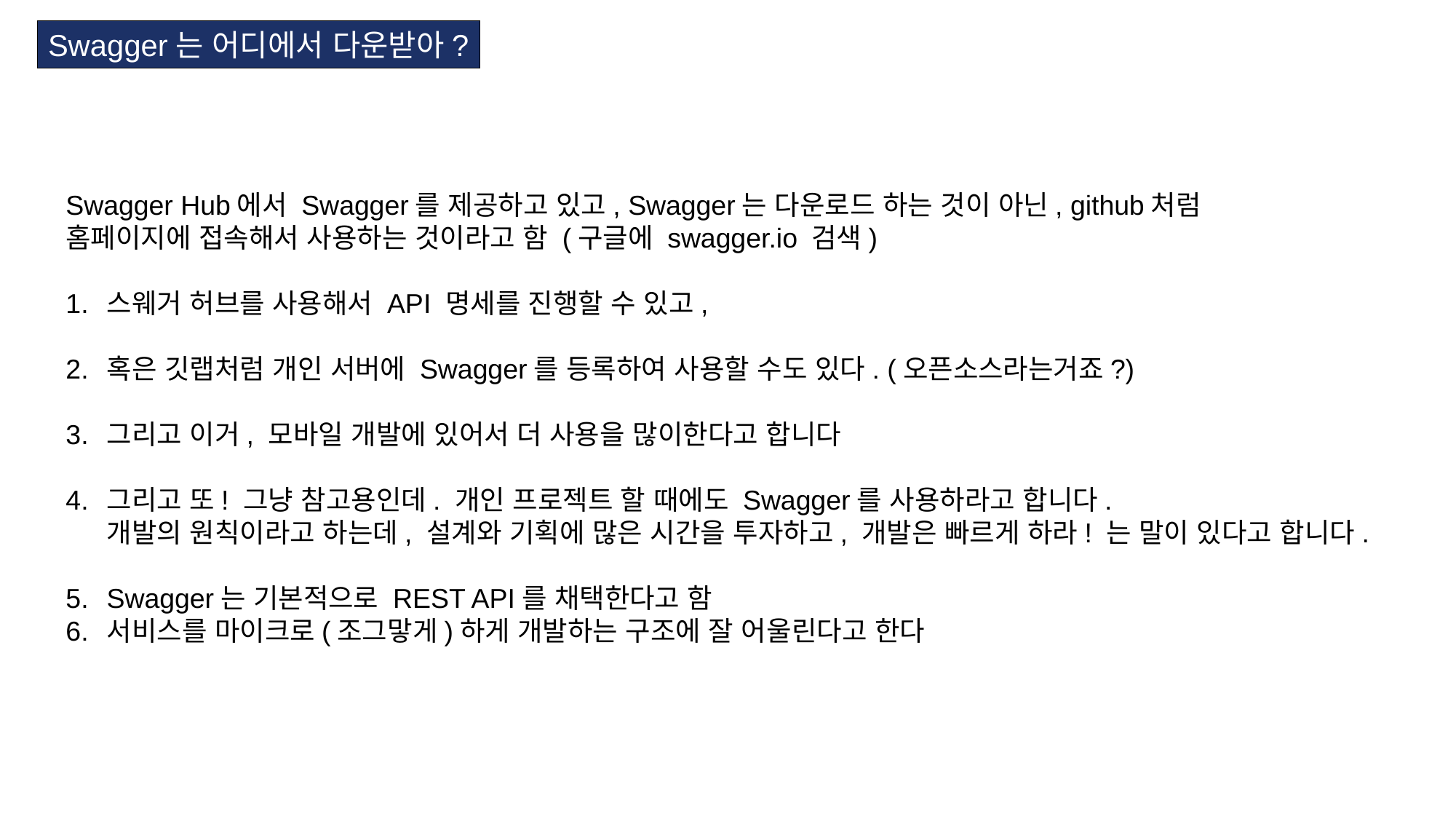

Swagger는 어디에서 다운받아?
Swagger Hub에서 Swagger를 제공하고 있고, Swagger는 다운로드 하는 것이 아닌, github처럼
홈페이지에 접속해서 사용하는 것이라고 함 (구글에 swagger.io 검색)

스웨거 허브를 사용해서 API 명세를 진행할 수 있고,

혹은 깃랩처럼 개인 서버에 Swagger를 등록하여 사용할 수도 있다. (오픈소스라는거죠?)

그리고 이거, 모바일 개발에 있어서 더 사용을 많이한다고 합니다

그리고 또! 그냥 참고용인데. 개인 프로젝트 할 때에도 Swagger를 사용하라고 합니다.
개발의 원칙이라고 하는데, 설계와 기획에 많은 시간을 투자하고, 개발은 빠르게 하라! 는 말이 있다고 합니다.

Swagger는 기본적으로 REST API를 채택한다고 함
서비스를 마이크로(조그맣게)하게 개발하는 구조에 잘 어울린다고 한다